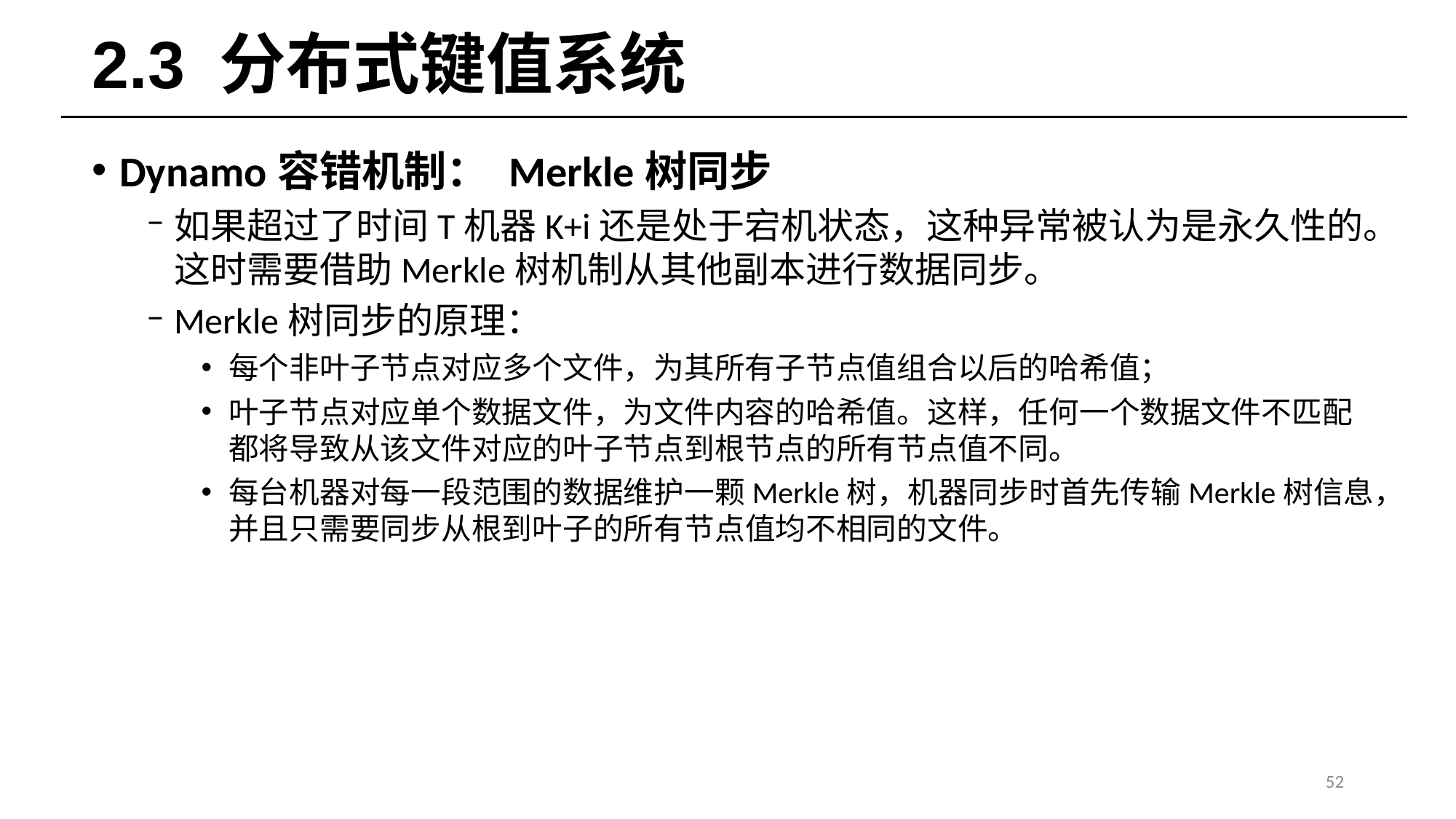

# 2.3 分布式键值系统
Dynamo容错机制： Merkle树同步
如果超过了时间T机器K+i还是处于宕机状态，这种异常被认为是永久性的。这时需要借助Merkle树机制从其他副本进行数据同步。
Merkle树同步的原理：
每个非叶子节点对应多个文件，为其所有子节点值组合以后的哈希值；
叶子节点对应单个数据文件，为文件内容的哈希值。这样，任何一个数据文件不匹配都将导致从该文件对应的叶子节点到根节点的所有节点值不同。
每台机器对每一段范围的数据维护一颗Merkle树，机器同步时首先传输Merkle树信息，并且只需要同步从根到叶子的所有节点值均不相同的文件。

52